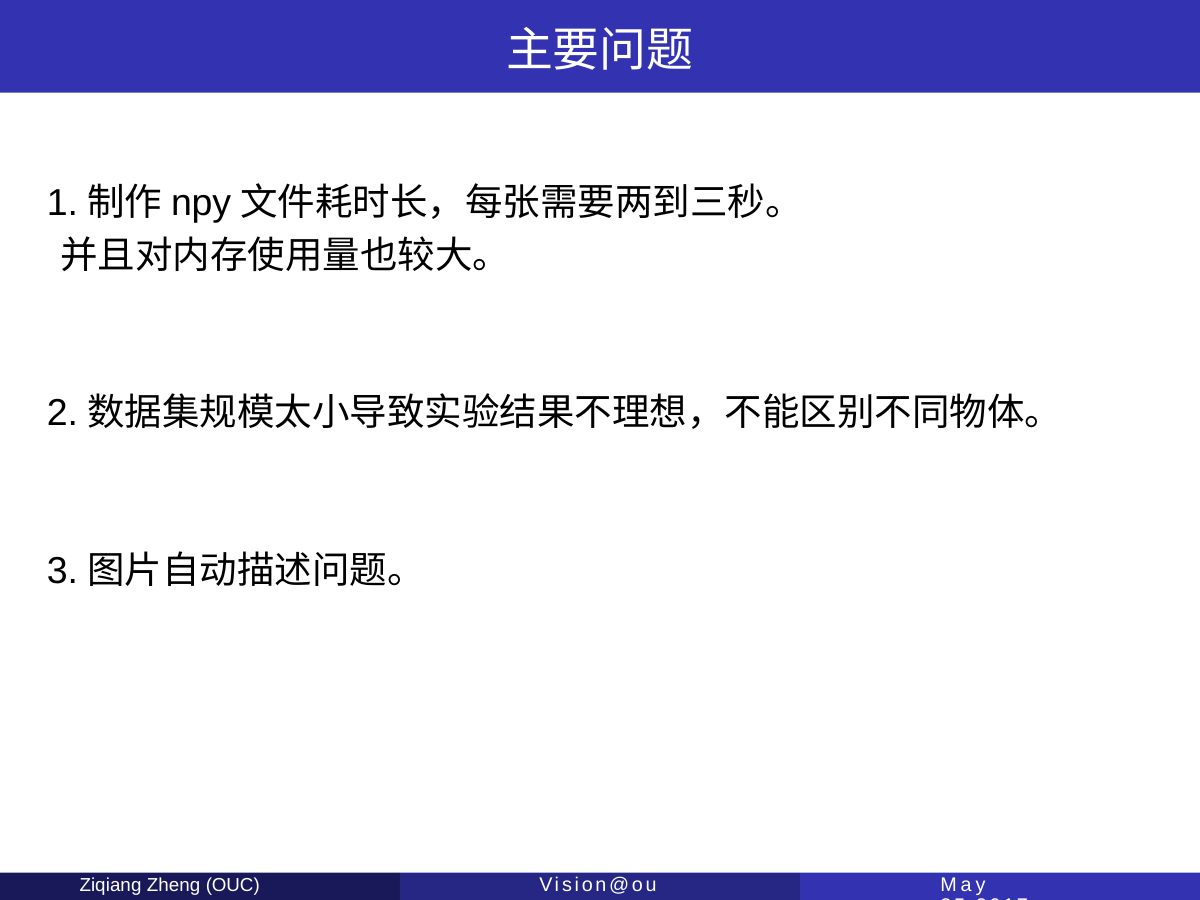

主要问题

  1.制作npy文件耗时长，每张需要两到三秒。
   并且对内存使用量也较大。

  2.数据集规模太小导致实验结果不理想，不能区别不同物体。

  3.图片自动描述问题。

Ziqiang Zheng (OUC)
Vision@ouc
May 25,2017